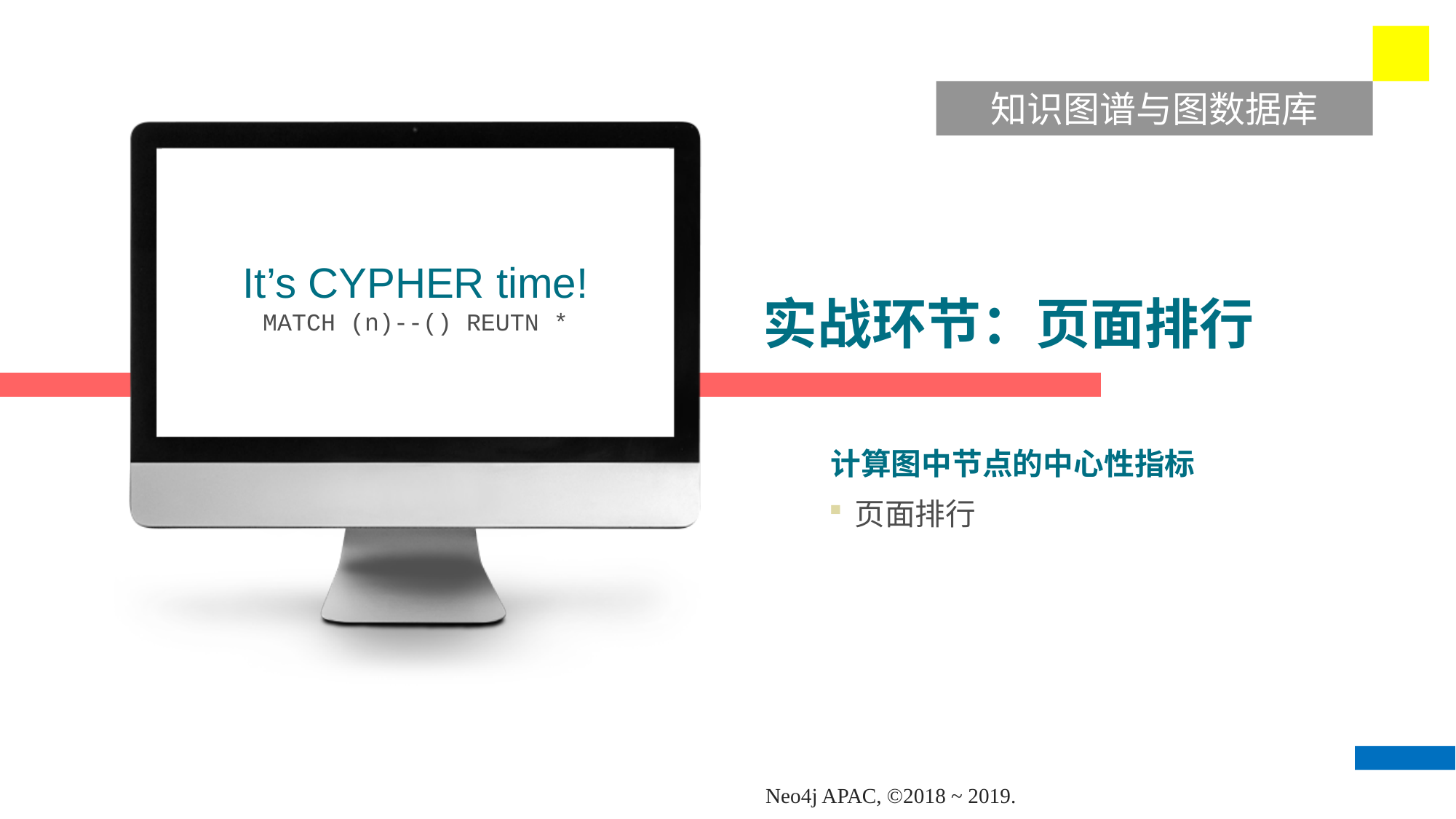

知识图谱与图数据库

It’s CYPHER time!
MATCH (n)--() REUTN *

# 实战环节：页面排行
计算图中节点的中心性指标
页面排行